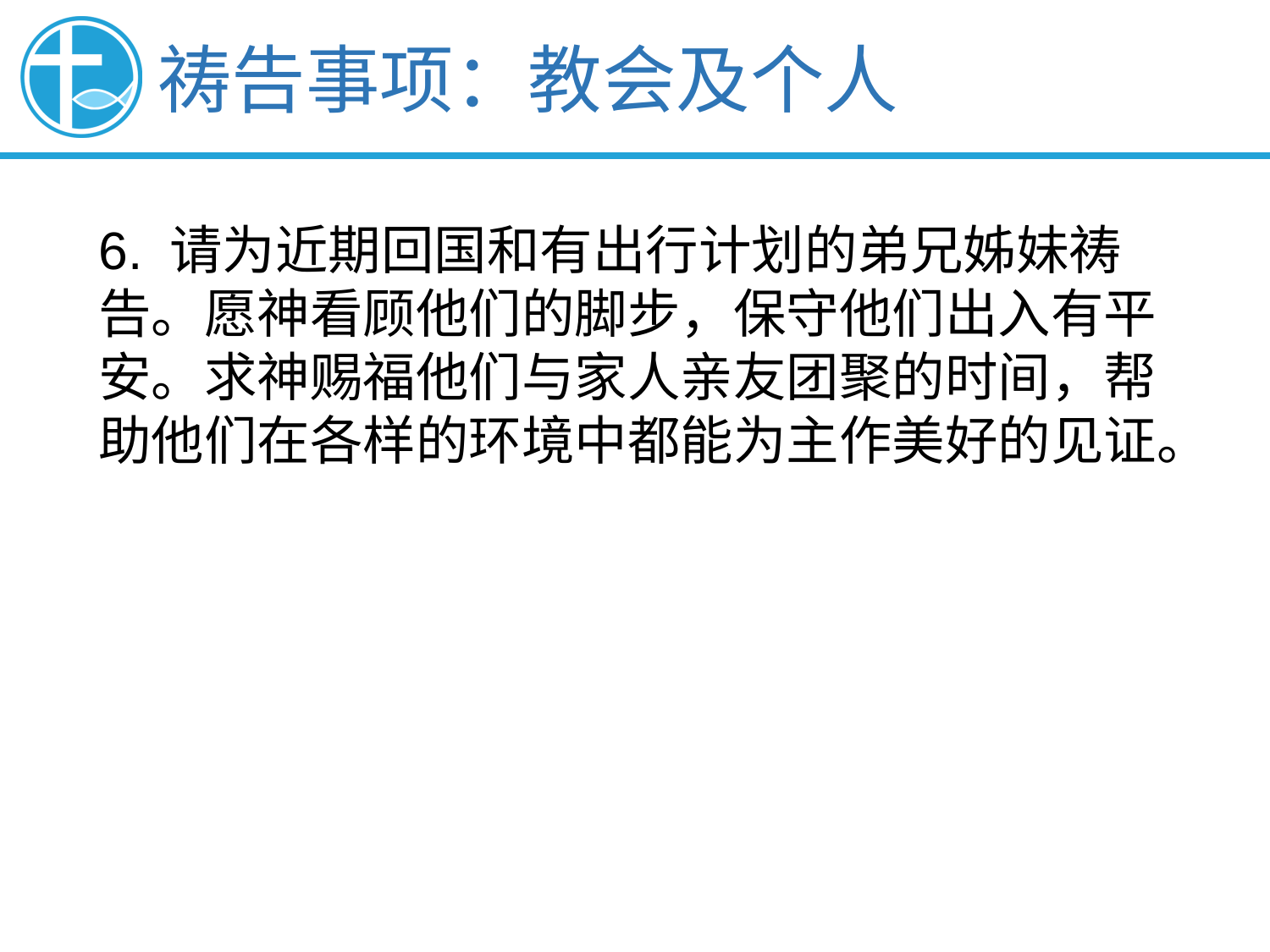

祷告事项：教会及个人

6. 请为近期回国和有出行计划的弟兄姊妹祷告。愿神看顾他们的脚步，保守他们出入有平安。求神赐福他们与家人亲友团聚的时间，帮助他们在各样的环境中都能为主作美好的见证。